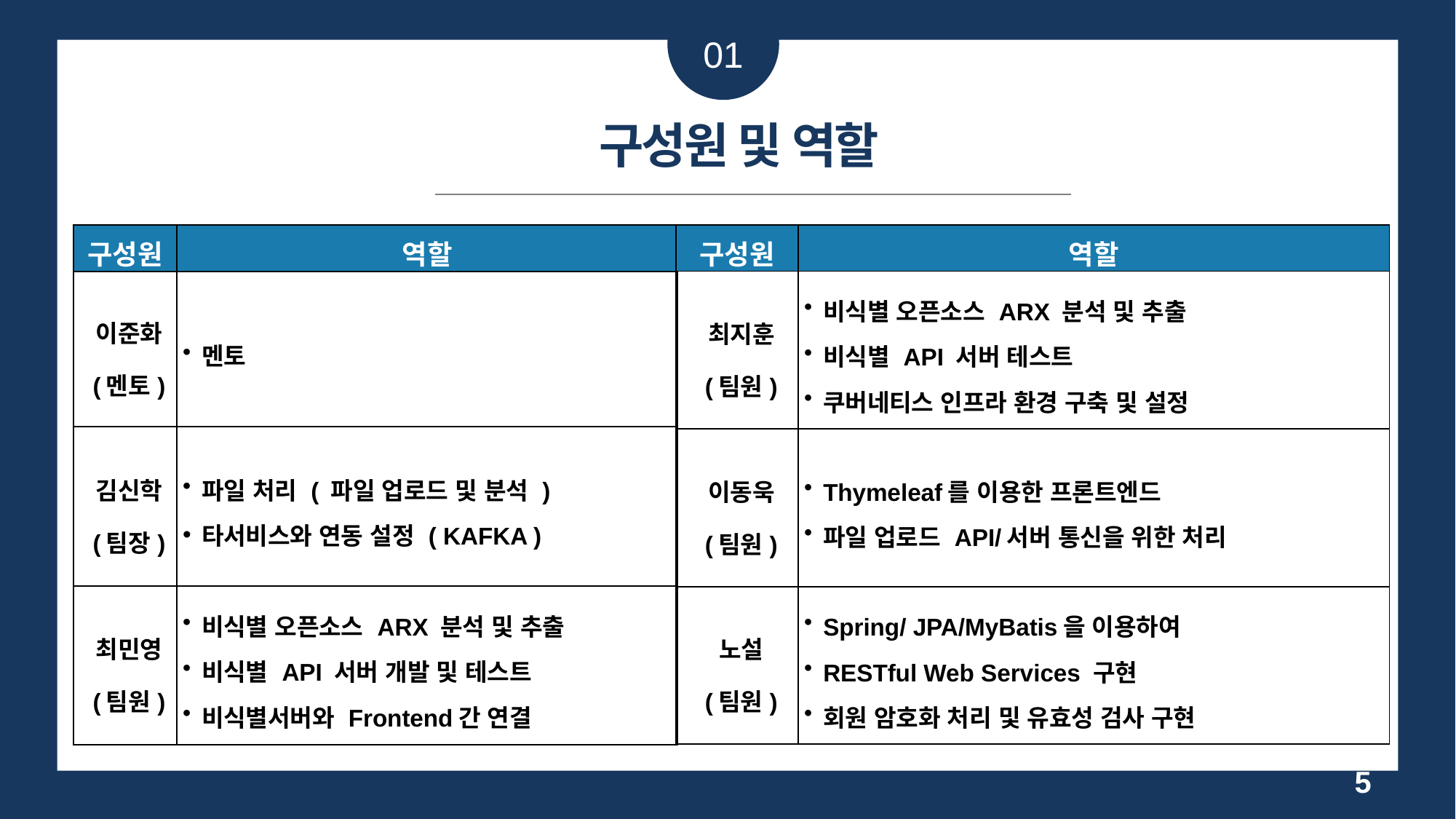

01
 구성원 및 역할
| 구성원 | 역할 |
| --- | --- |
| 최지훈 (팀원) | 비식별 오픈소스 ARX 분석 및 추출 비식별 API 서버 테스트 쿠버네티스 인프라 환경 구축 및 설정 |
| 이동욱 (팀원) | Thymeleaf를 이용한 프론트엔드 파일 업로드 API/서버 통신을 위한 처리 |
| 노설 (팀원) | Spring/ JPA/MyBatis을 이용하여 RESTful Web Services 구현 회원 암호화 처리 및 유효성 검사 구현 |
| 구성원 | 역할 |
| --- | --- |
| 이준화 (멘토) | 멘토 |
| 김신학 (팀장) | 파일 처리 ( 파일 업로드 및 분석 ) 타서비스와 연동 설정 ( KAFKA ) |
| 최민영 (팀원) | 비식별 오픈소스 ARX 분석 및 추출 비식별 API 서버 개발 및 테스트 비식별서버와 Frontend간 연결 |
5